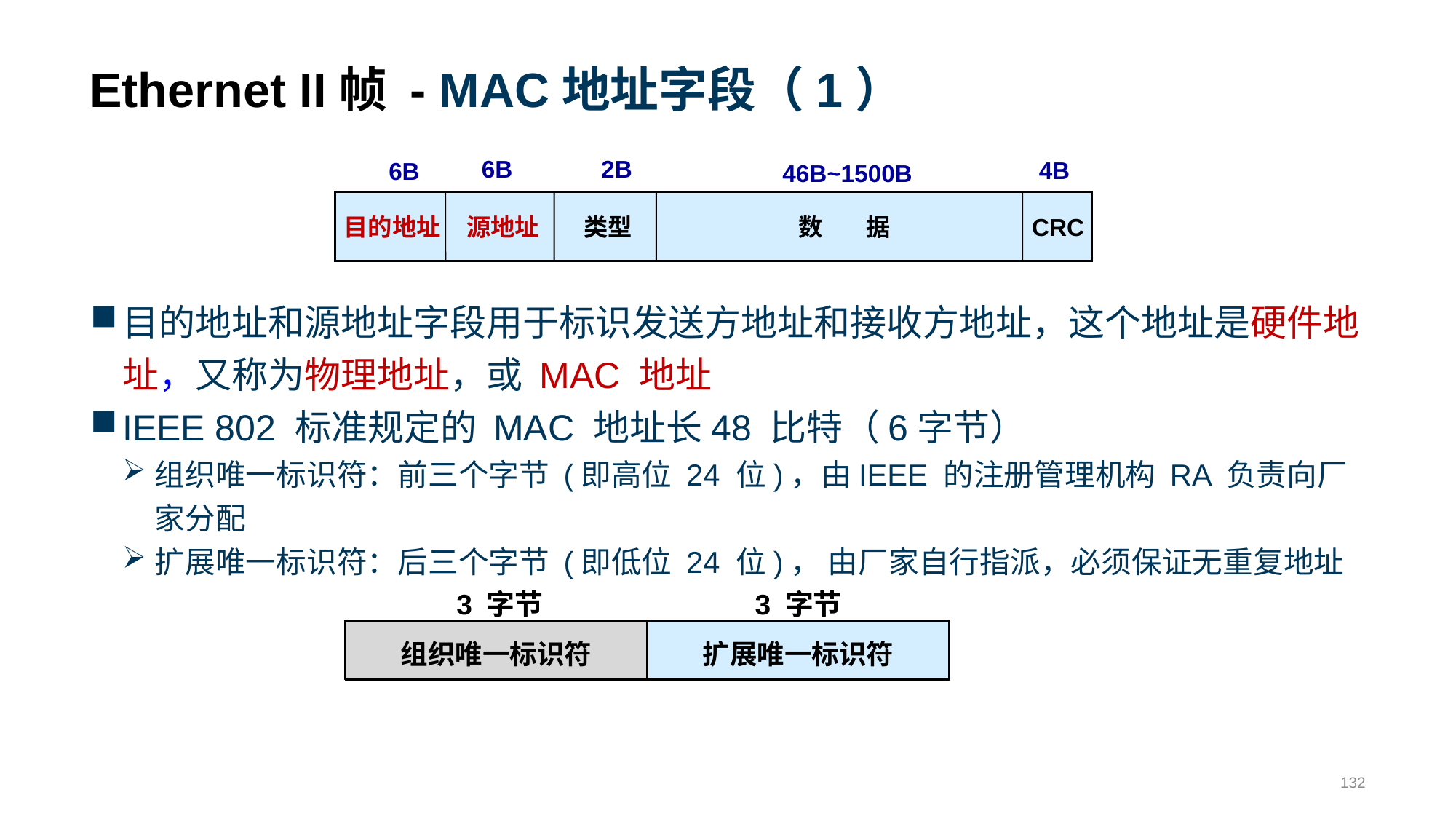

# Ethernet II帧 - MAC地址字段（1）
6B
2B
4B
6B
46B~1500B

目的地址
源地址
类型
数        据
CRC
目的地址和源地址字段用于标识发送方地址和接收方地址，这个地址是硬件地址，又称为物理地址，或 MAC 地址
IEEE 802 标准规定的 MAC 地址长48 比特（6字节）
组织唯一标识符：前三个字节 (即高位 24 位)，由IEEE 的注册管理机构 RA 负责向厂家分配
扩展唯一标识符：后三个字节 (即低位 24 位)， 由厂家自行指派，必须保证无重复地址

3 字节
3 字节
组织唯一标识符
扩展唯一标识符
132